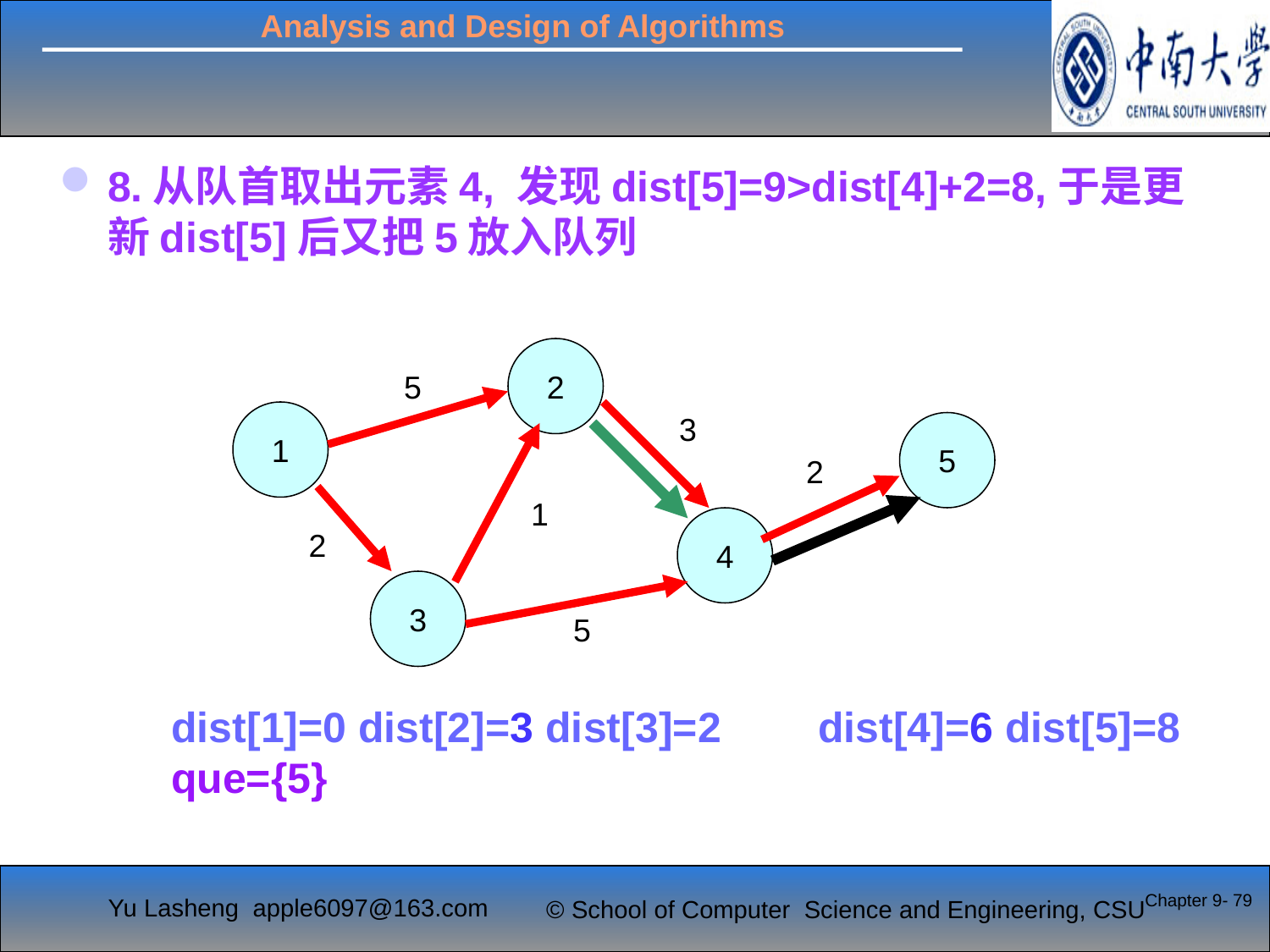

#
8.从队首取出元素4, 发现dist[5]=9>dist[4]+2=8,于是更新dist[5]后又把5放入队列
2
5

1

3
5

2

1

4
2
3

5
dist[1]=0 dist[2]=3 dist[3]=2	 dist[4]=6 dist[5]=8
que={5}

Chapter 9- 79